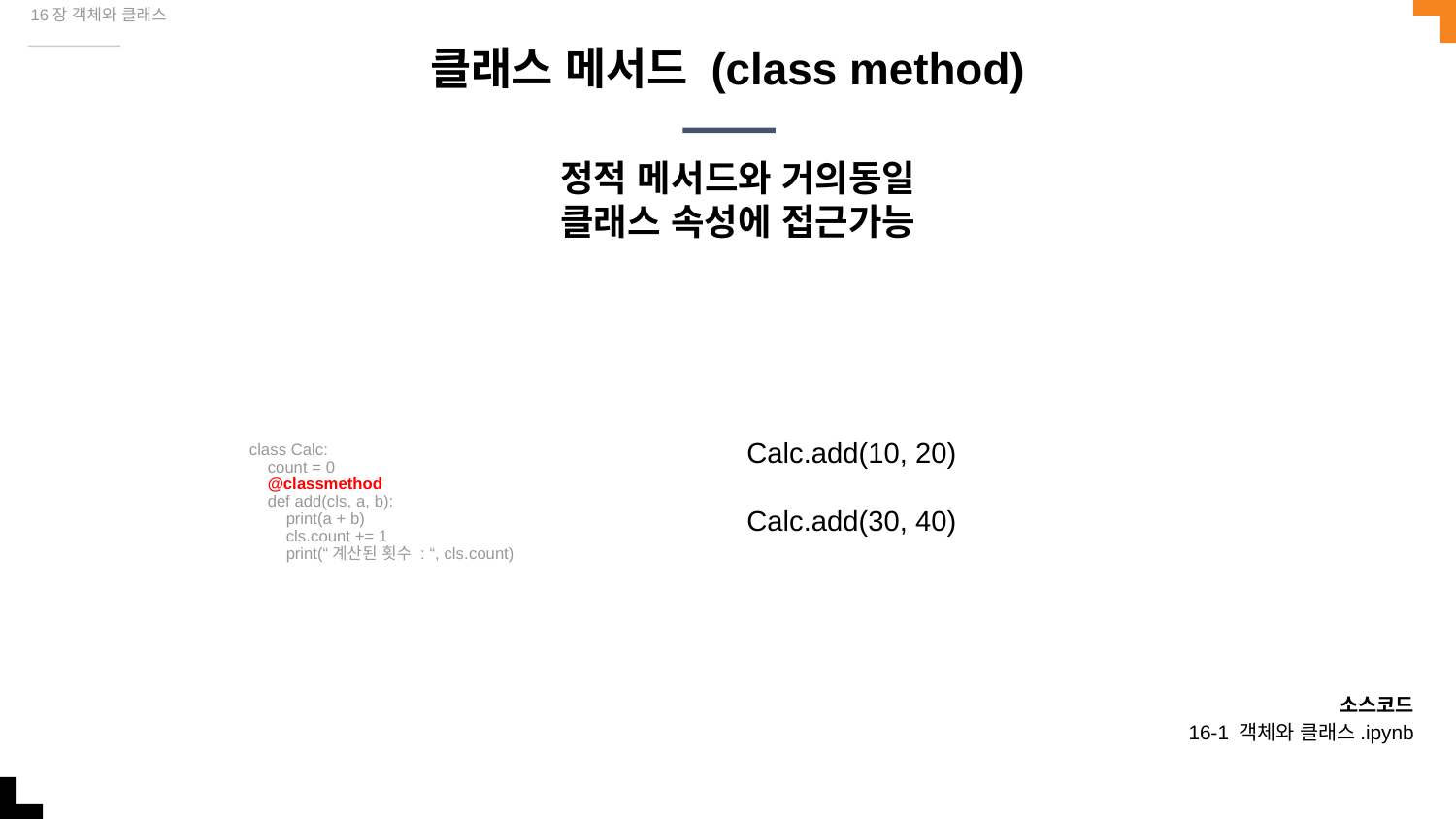

16장 객체와 클래스
# 클래스 메서드 (class method)
정적 메서드와 거의동일
클래스 속성에 접근가능
class Calc:
    count = 0
    @classmethod
    def add(cls, a, b):
        print(a + b)
        cls.count += 1
        print(“계산된 횟수 : “, cls.count)

Calc.add(10, 20)

Calc.add(30, 40)

소스코드
16-1 객체와 클래스.ipynb